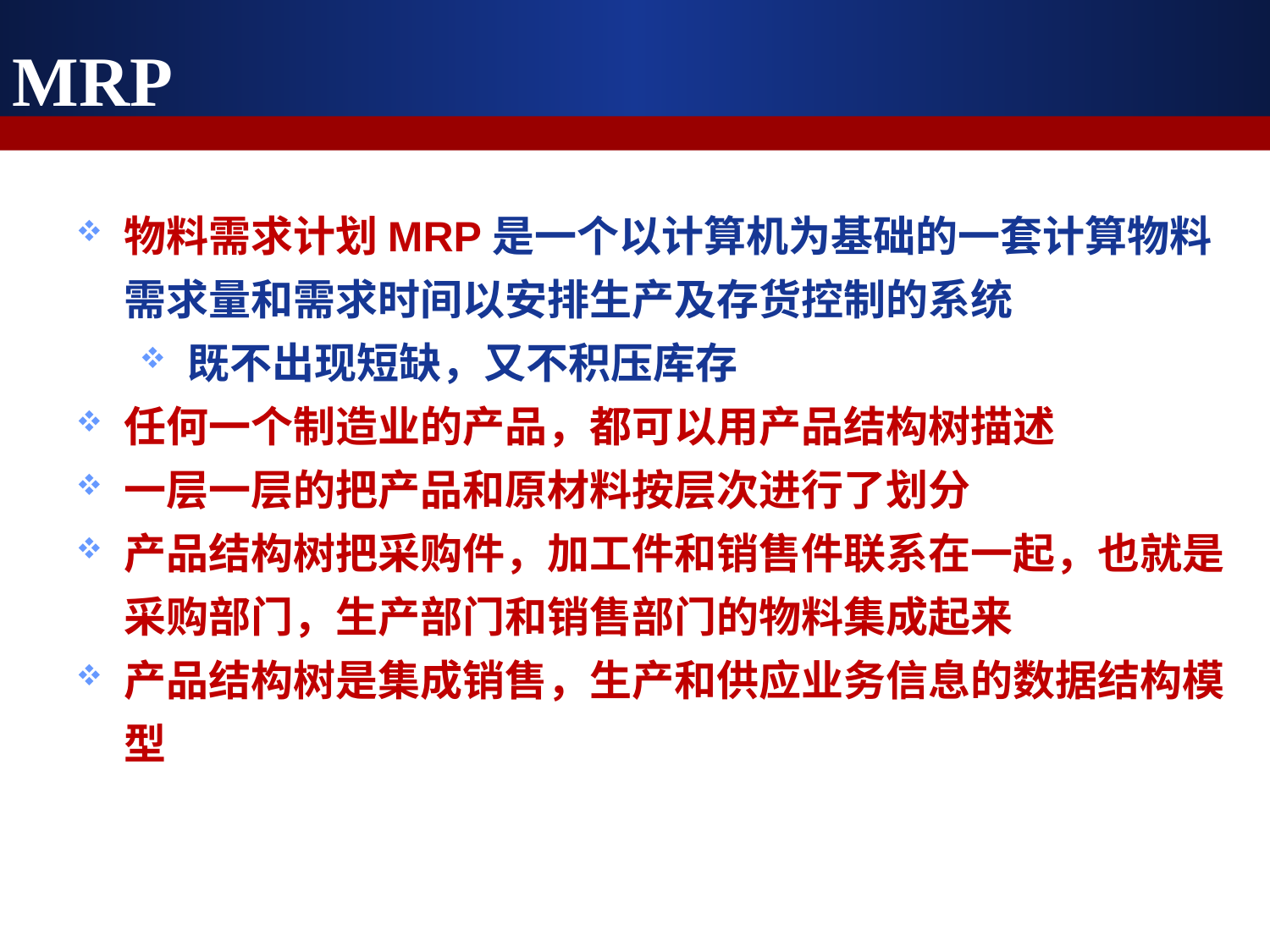

MRP
物料需求计划MRP是一个以计算机为基础的一套计算物料需求量和需求时间以安排生产及存货控制的系统
既不出现短缺，又不积压库存
任何一个制造业的产品，都可以用产品结构树描述
一层一层的把产品和原材料按层次进行了划分
产品结构树把采购件，加工件和销售件联系在一起，也就是采购部门，生产部门和销售部门的物料集成起来
产品结构树是集成销售，生产和供应业务信息的数据结构模型